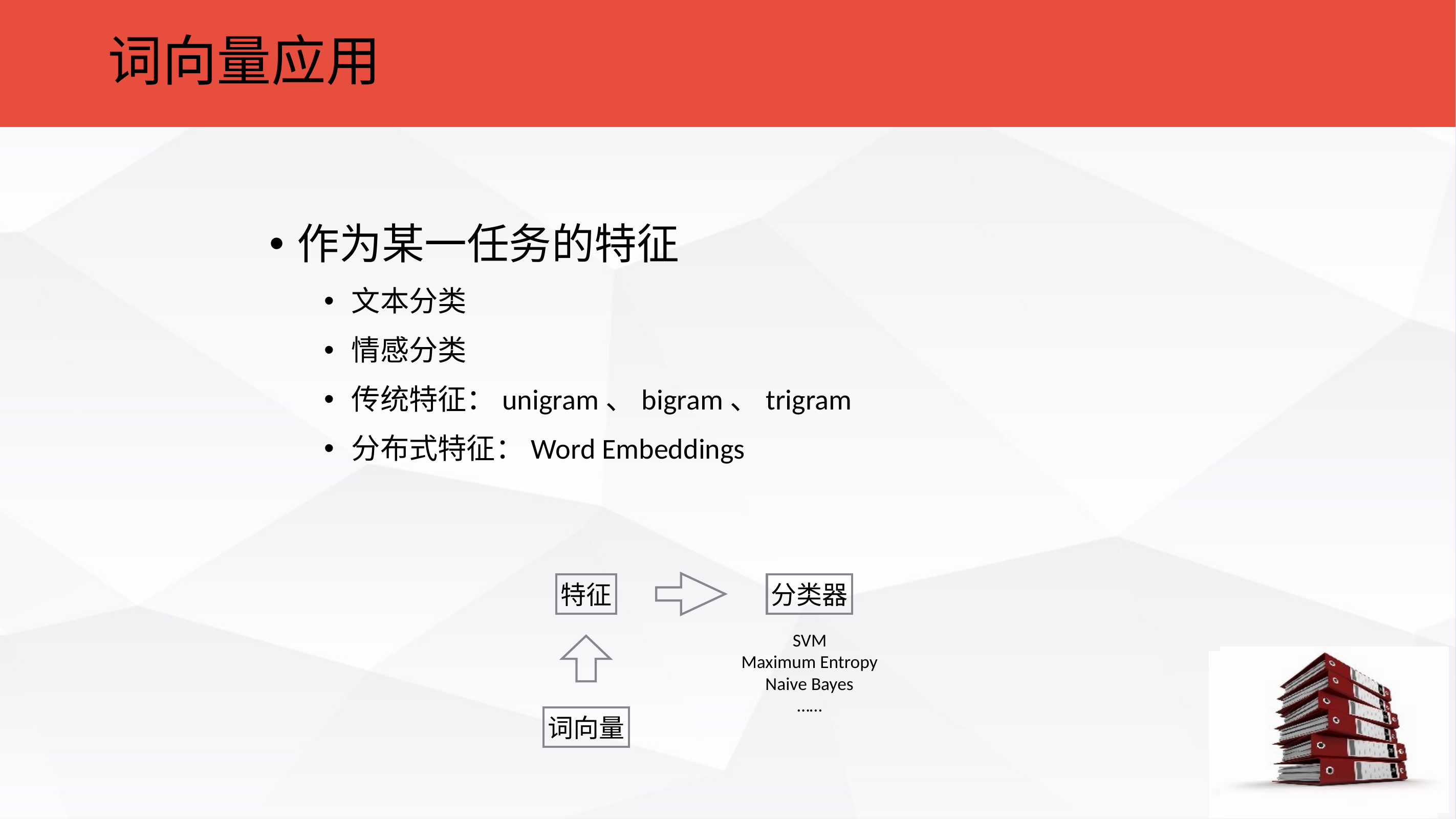

词向量应用
作为某一任务的特征
文本分类
情感分类
传统特征：unigram、bigram、trigram
分布式特征：Word Embeddings

特征
分类器
SVM
Maximum Entropy
Naive Bayes
……

词向量